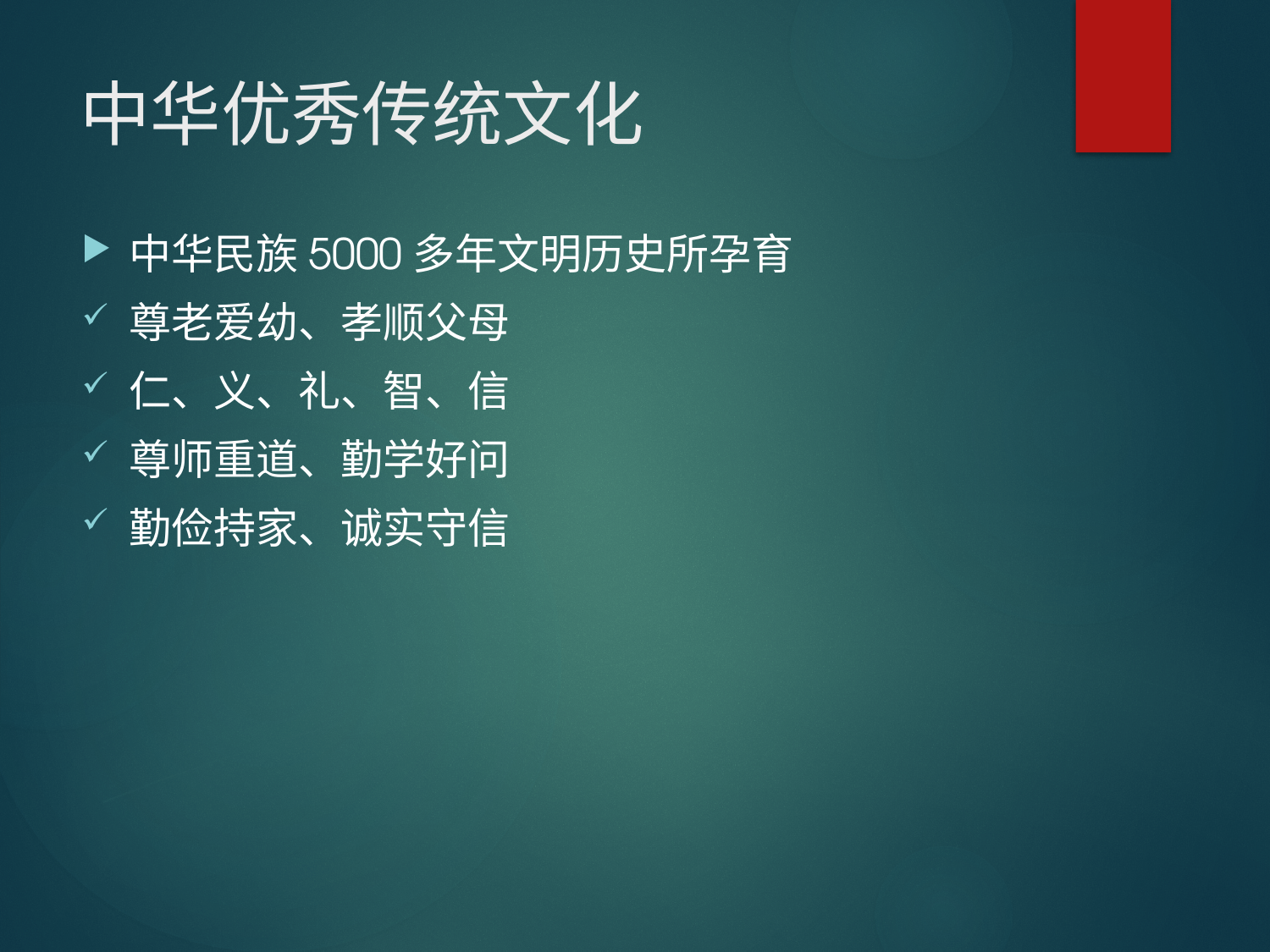

# 中华优秀传统文化
中华民族5000多年文明历史所孕育
尊老爱幼、孝顺父母
仁、义、礼、智、信
尊师重道、勤学好问
勤俭持家、诚实守信